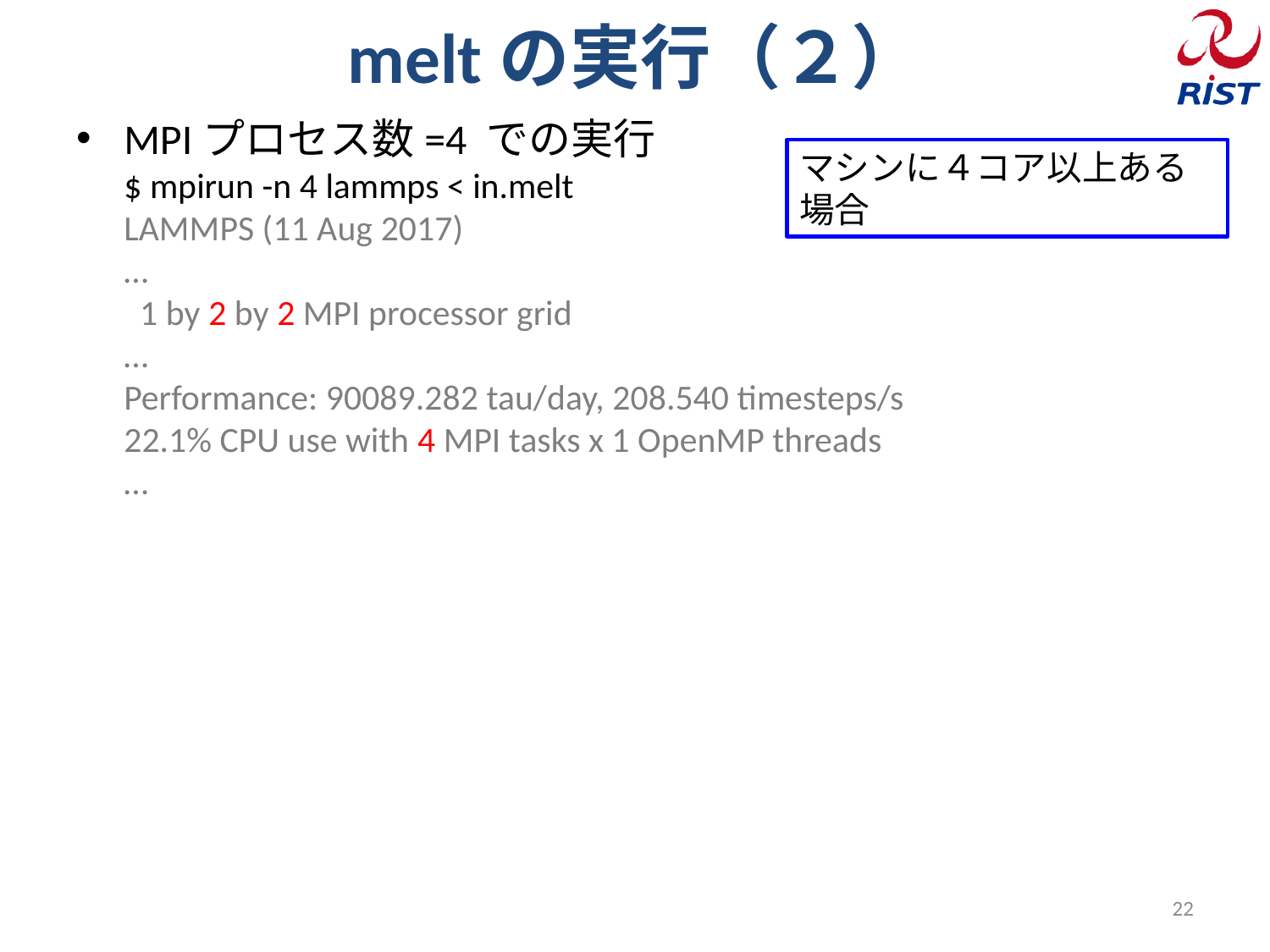

# meltの実行（２）
MPIプロセス数=4 での実行
$ mpirun -n 4 lammps < in.melt
﻿LAMMPS (11 Aug 2017)
…
  1 by 2 by 2 MPI processor grid
…
﻿Performance: 90089.282 tau/day, 208.540 timesteps/s
22.1% CPU use with 4 MPI tasks x 1 OpenMP threads
…
マシンに４コア以上ある場合
22